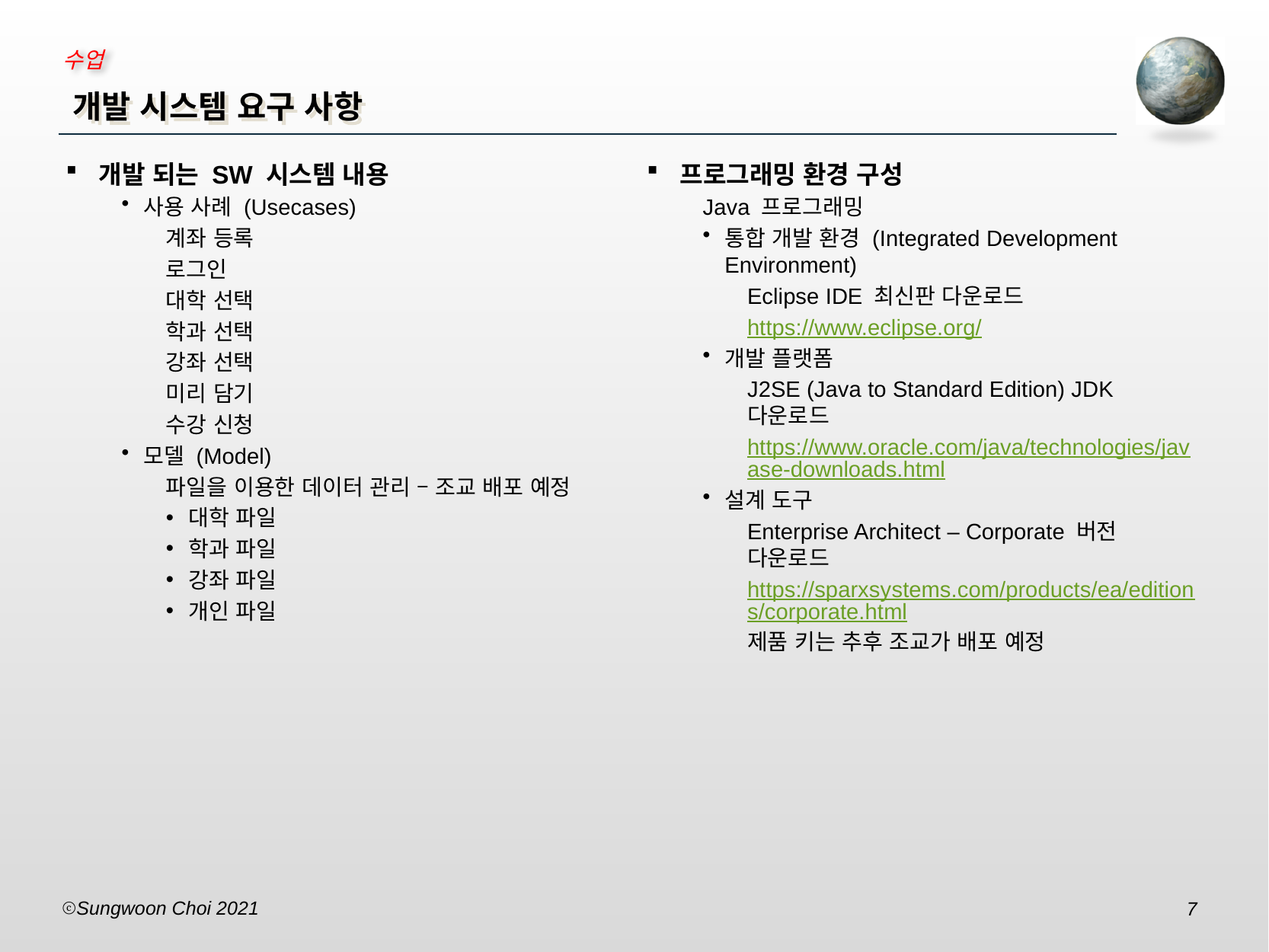

# 개발 시스템 요구 사항
개발 되는 SW 시스템 내용
사용 사례 (Usecases)
계좌 등록
로그인
대학 선택
학과 선택
강좌 선택
미리 담기
수강 신청
모델 (Model)
파일을 이용한 데이터 관리 – 조교 배포 예정
대학 파일
학과 파일
강좌 파일
개인 파일

프로그래밍 환경 구성
Java 프로그래밍
통합 개발 환경 (Integrated Development Environment)
Eclipse IDE 최신판 다운로드
https://www.eclipse.org/
개발 플랫폼
J2SE (Java to Standard Edition) JDK 다운로드
https://www.oracle.com/java/technologies/javase-downloads.html
설계 도구
Enterprise Architect – Corporate 버전 다운로드
https://sparxsystems.com/products/ea/editions/corporate.html
제품 키는 추후 조교가 배포 예정
Sungwoon Choi 2021
7